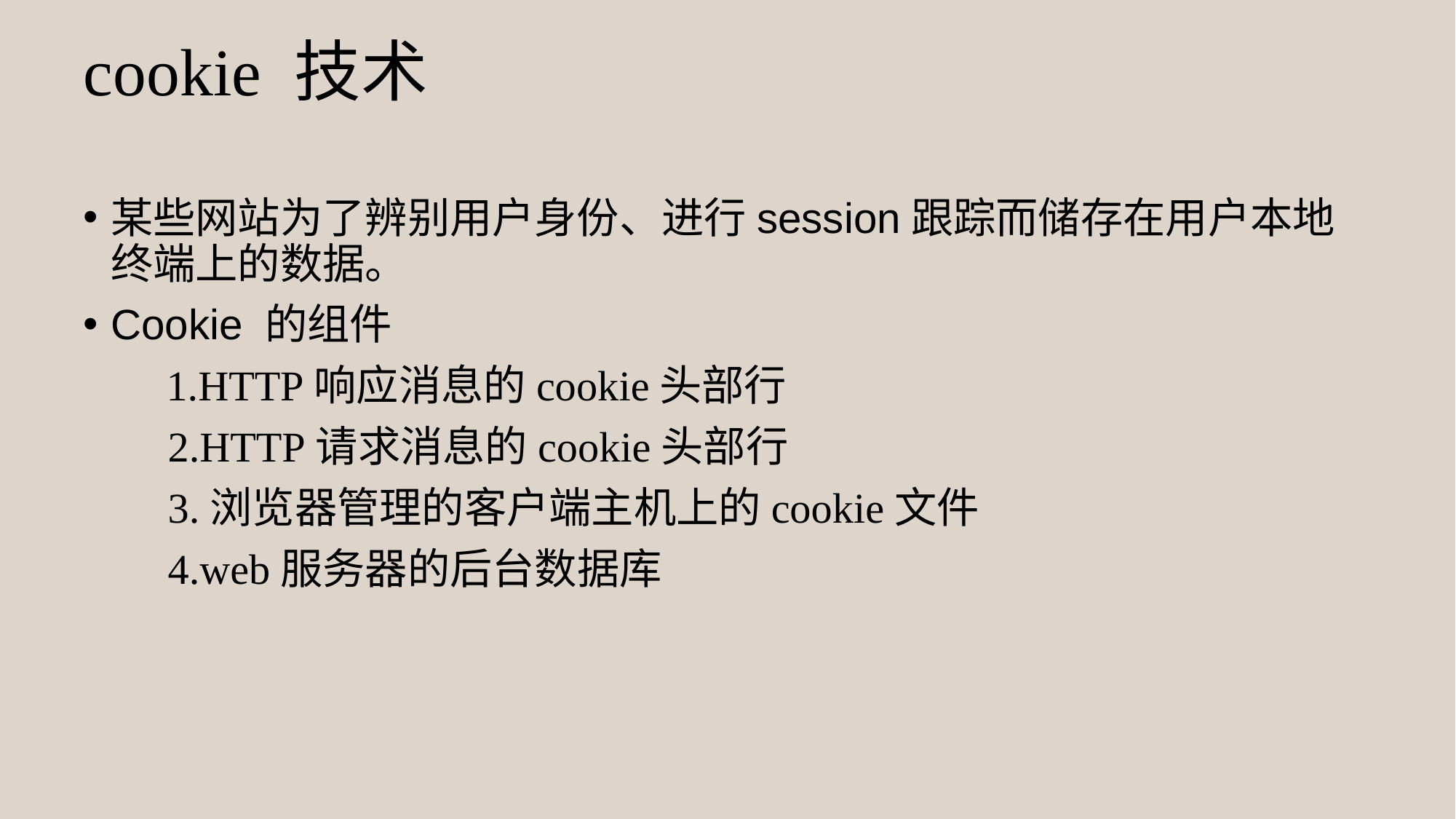

# cookie 技术
某些网站为了辨别用户身份、进行session跟踪而储存在用户本地终端上的数据。
Cookie 的组件
       1.HTTP响应消息的cookie头部行
        2.HTTP请求消息的cookie头部行
        3.浏览器管理的客户端主机上的cookie文件
        4.web服务器的后台数据库